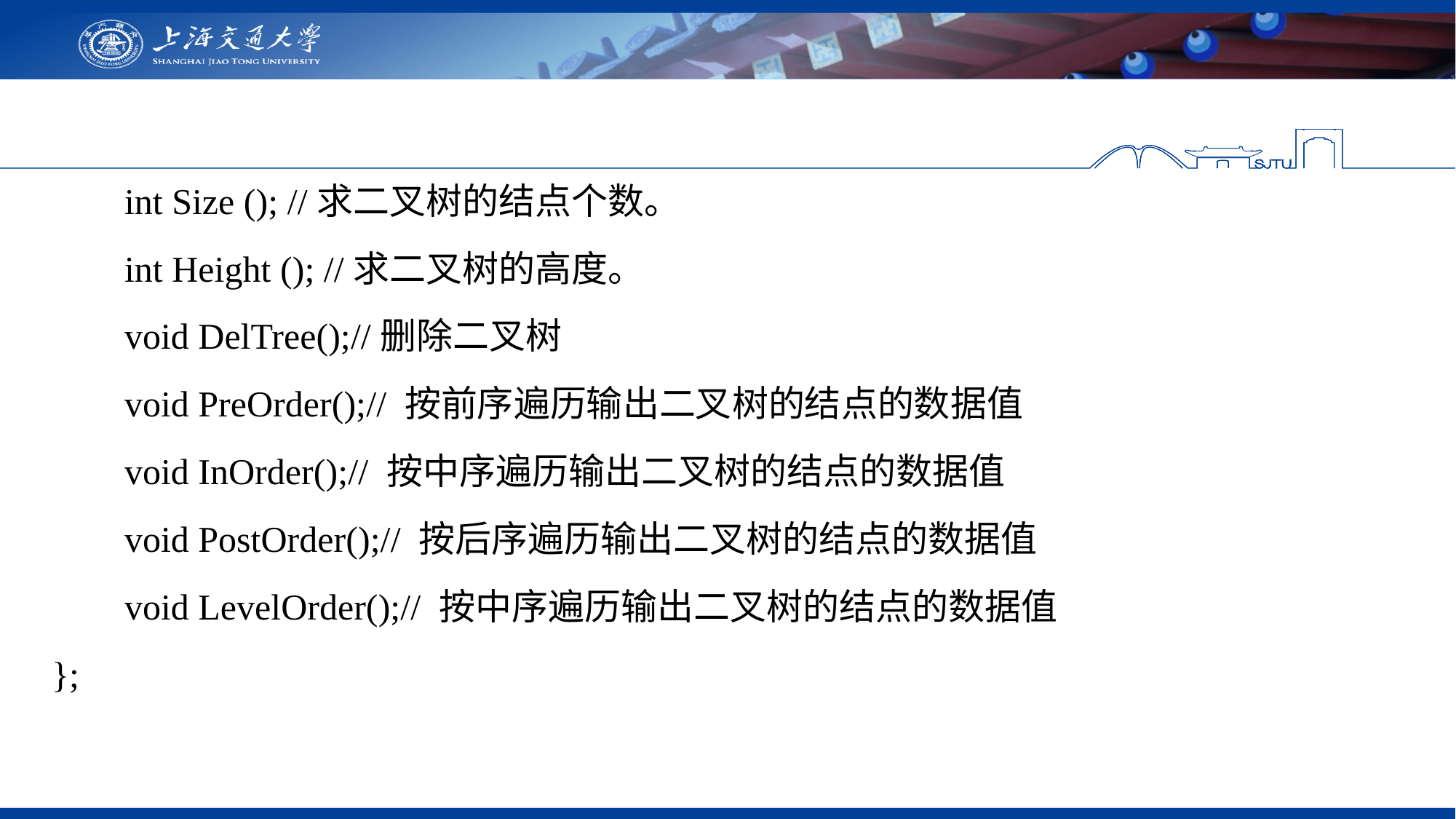

int Size (); //求二叉树的结点个数。
        int Height (); //求二叉树的高度。
        void DelTree();//删除二叉树
        void PreOrder();// 按前序遍历输出二叉树的结点的数据值
        void InOrder();// 按中序遍历输出二叉树的结点的数据值
        void PostOrder();// 按后序遍历输出二叉树的结点的数据值
        void LevelOrder();// 按中序遍历输出二叉树的结点的数据值
};